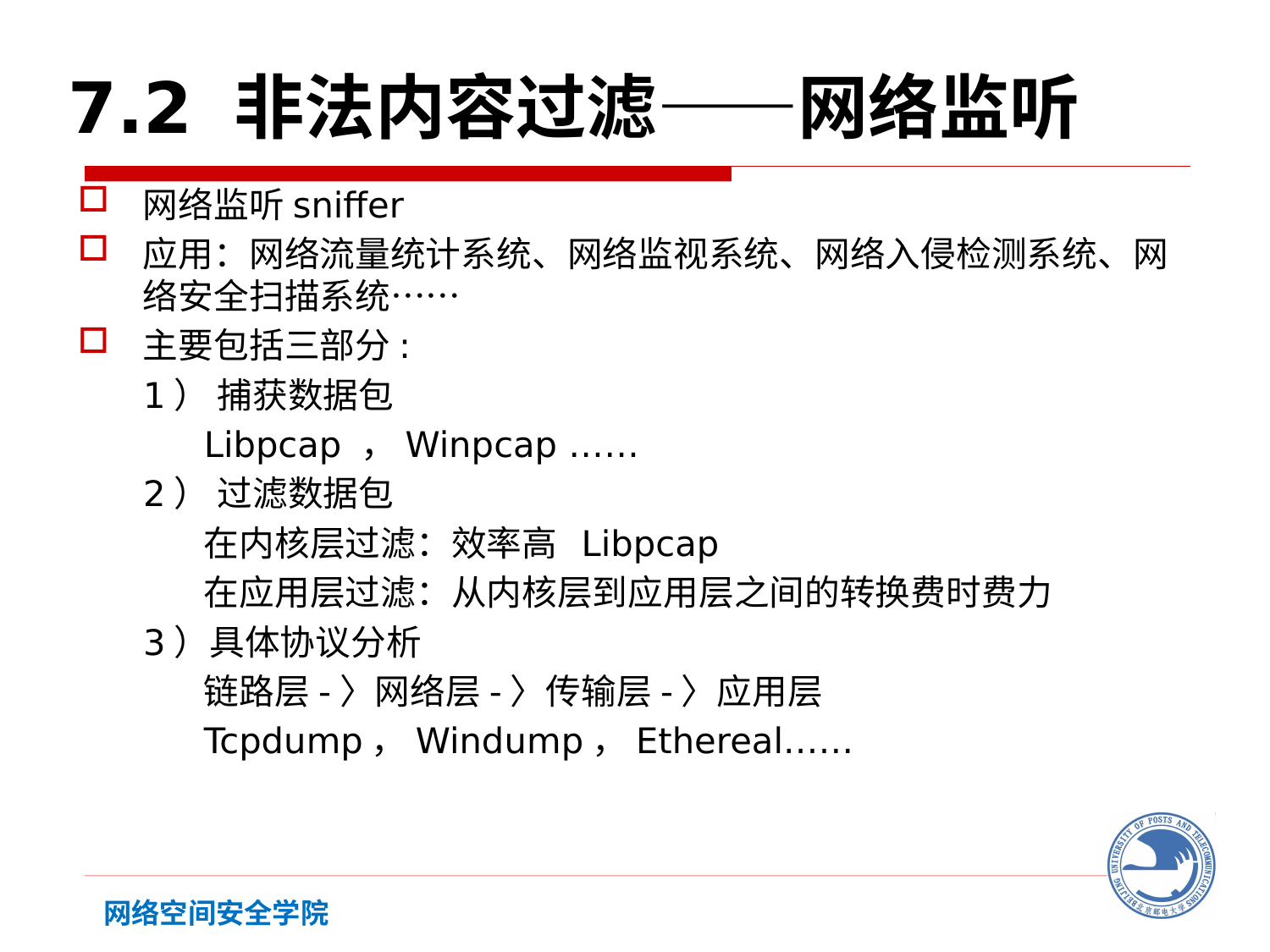

7.2 非法内容过滤——网络监听
网络监听sniffer
应用：网络流量统计系统、网络监视系统、网络入侵检测系统、网络安全扫描系统……
主要包括三部分:
1） 捕获数据包
	Libpcap ，Winpcap ……
2） 过滤数据包
	在内核层过滤：效率高  Libpcap
	在应用层过滤：从内核层到应用层之间的转换费时费力
3）具体协议分析
	链路层-〉网络层-〉传输层-〉应用层
	Tcpdump，Windump，Ethereal……
39